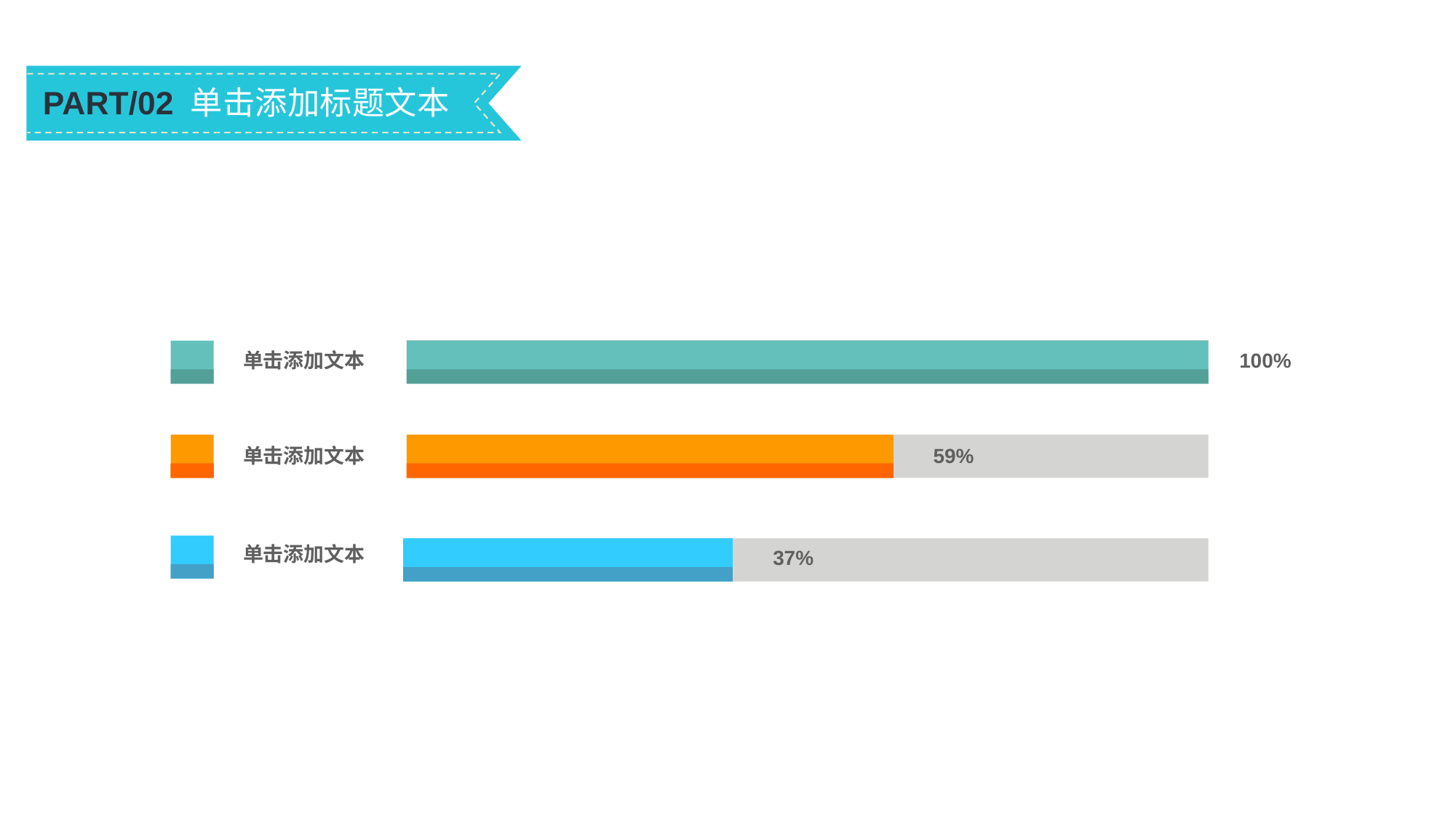

PART/02 单击添加标题文本

单击添加文本
100%

单击添加文本
59%

单击添加文本

37%